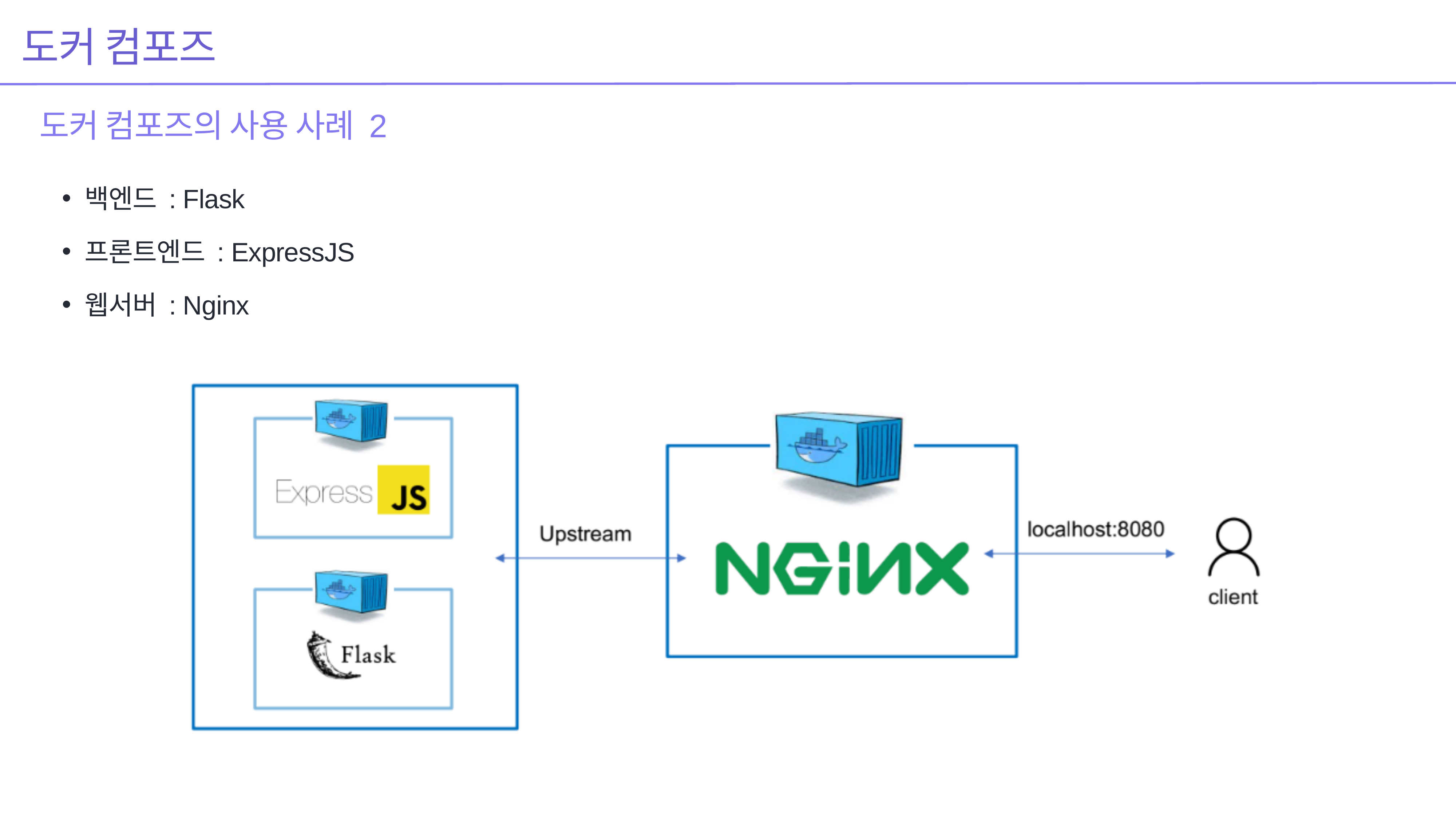

도커 컴포즈

도커 컴포즈의 사용 사례 2
백엔드 : Flask
프론트엔드 : ExpressJS
웹서버 : Nginx